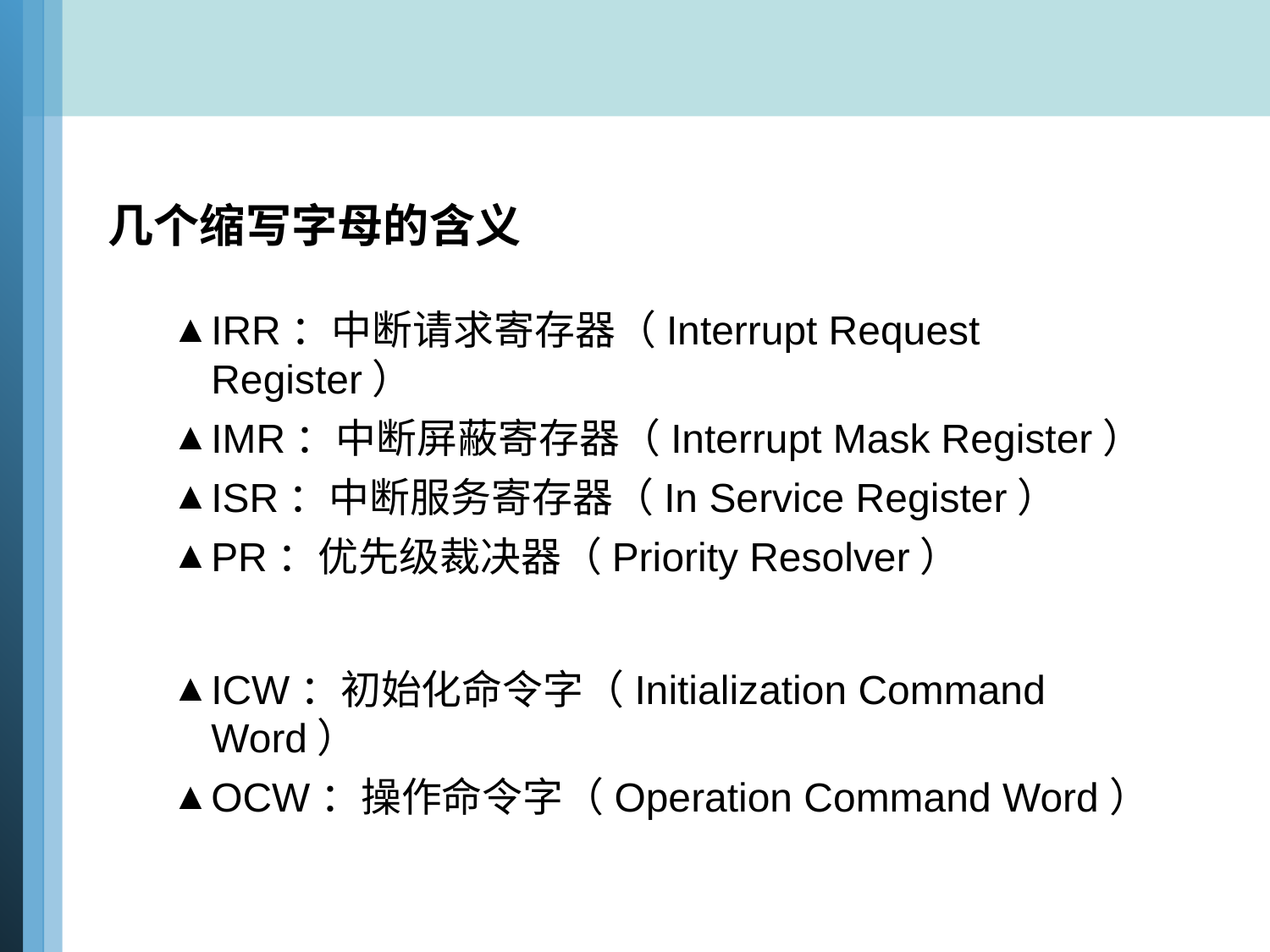

几个缩写字母的含义
IRR：中断请求寄存器（Interrupt Request Register）
IMR：中断屏蔽寄存器（Interrupt Mask Register）
ISR：中断服务寄存器（In Service Register）
PR：优先级裁决器（Priority Resolver）

ICW：初始化命令字（Initialization Command Word）
OCW：操作命令字（Operation Command Word）
97